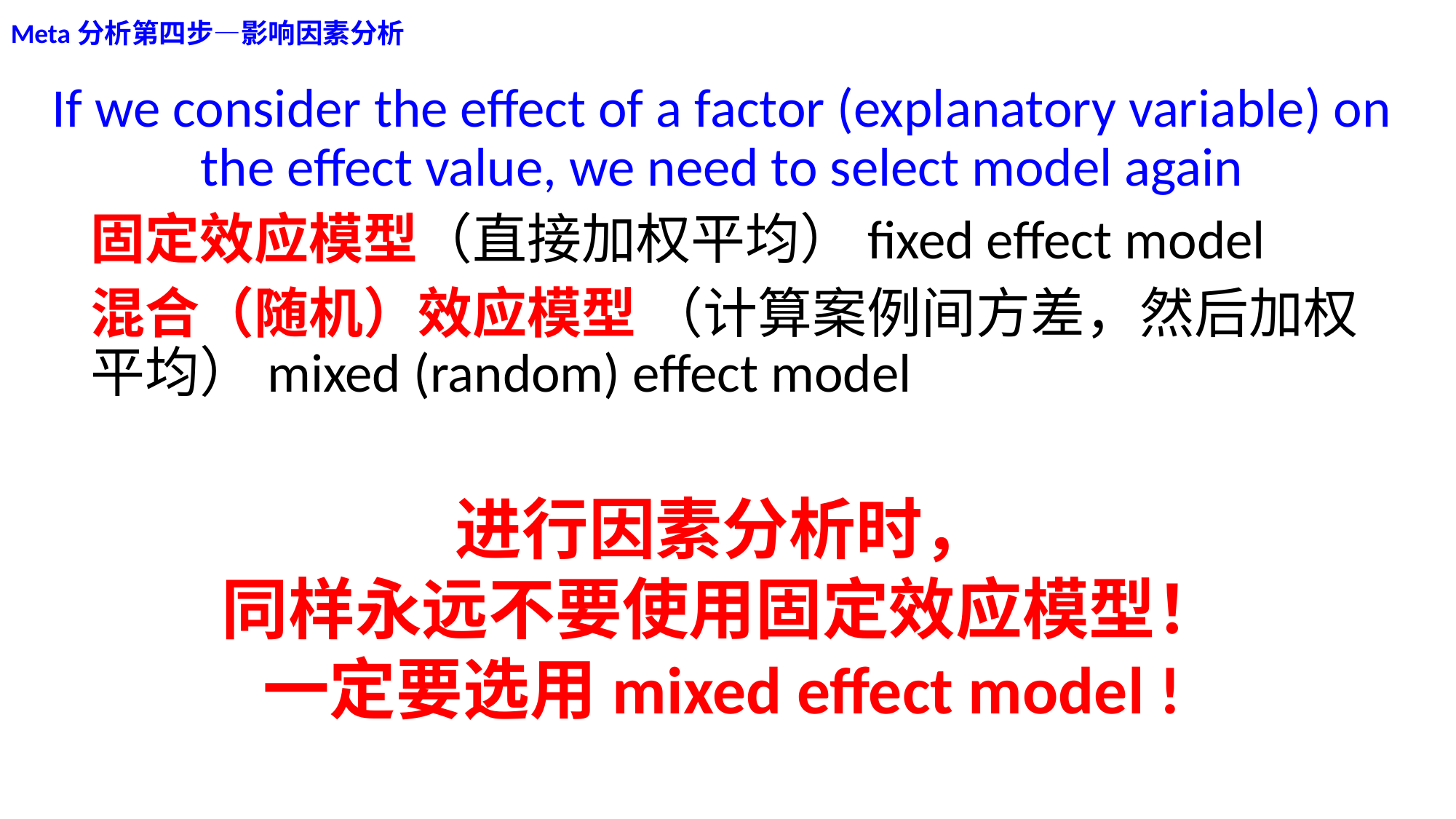

Meta分析第四步—影响因素分析
# If we consider the effect of a factor (explanatory variable) on the effect value, we need to select model again
固定效应模型（直接加权平均）fixed effect model
混合（随机）效应模型 （计算案例间方差，然后加权平均）mixed (random) effect model
进行因素分析时，
同样永远不要使用固定效应模型！
一定要选用mixed effect model !